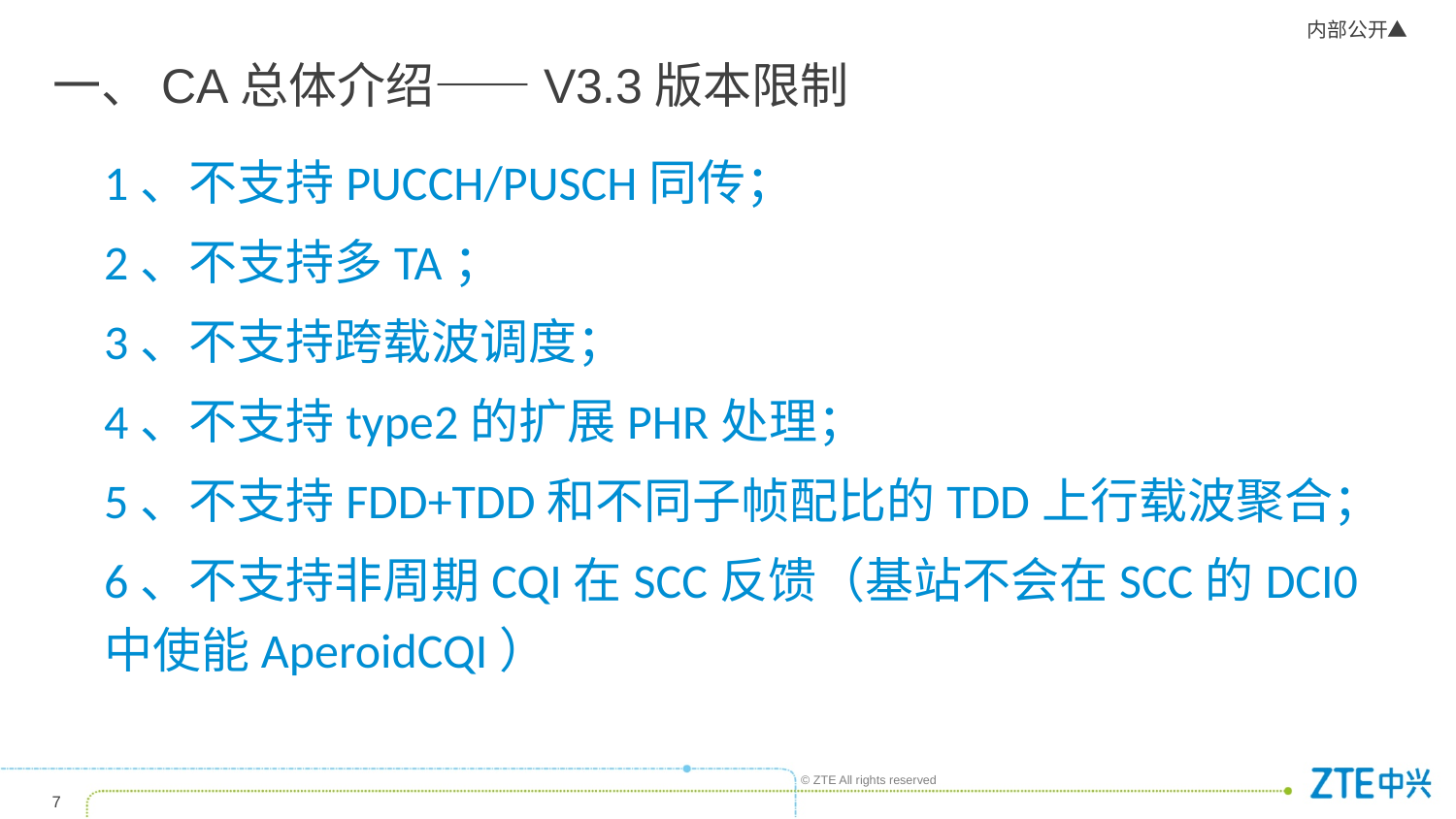

# 一、CA总体介绍——V3.3版本限制
1、不支持PUCCH/PUSCH同传；
2、不支持多TA；
3、不支持跨载波调度；
4、不支持type2的扩展PHR处理；
5、不支持FDD+TDD和不同子帧配比的TDD上行载波聚合；
6、不支持非周期CQI在SCC反馈（基站不会在SCC的DCI0中使能AperoidCQI）